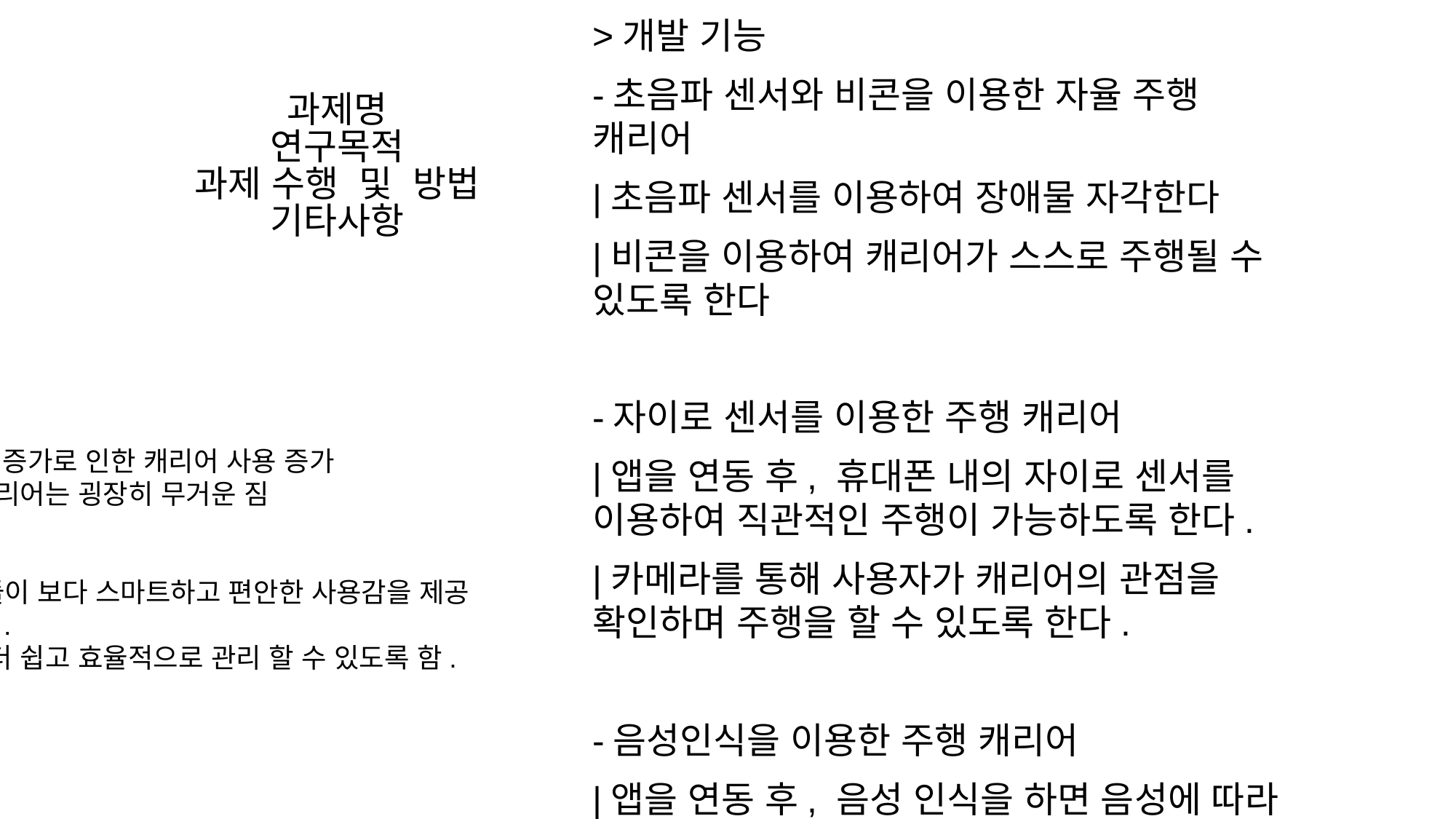

>개발 기능
-초음파 센서와 비콘을 이용한 자율 주행 캐리어
|초음파 센서를 이용하여 장애물 자각한다
|비콘을 이용하여 캐리어가 스스로 주행될 수 있도록 한다

-자이로 센서를 이용한 주행 캐리어
|앱을 연동 후, 휴대폰 내의 자이로 센서를 이용하여 직관적인 주행이 가능하도록 한다.
|카메라를 통해 사용자가 캐리어의 관점을 확인하며 주행을 할 수 있도록 한다.

-음성인식을 이용한 주행 캐리어
|앱을 연동 후, 음성 인식을 하면 음성에 따라 캐리어가 주행 가능하도록 한다.
(ex>"수동모드로 돌려" , "자동모드로 돌려", "멈춰 스탑" , "경보 울려")

-도난 방지를 위한 안전 시스템
|특정 모드에서 사용자로부터 일정 거리 이상 멀어지면 앱으로 알림이 가며 캐리어 자체 내의 소리가 난다.
|도난시, GPS로 캐리어위치 인식
|실시간 좌표 확인 가능
|가방까지의 거리 계산

과제명
연구목적
과제 수행  및  방법
기타사항
>연구 개발 배경
-  해외 여행자 수 증가로 인한 캐리어 사용 증가
-  여행을 가면 캐리어는 굉장히 무거운 짐

>연구 개발 목표
- 캐리어 사용자들이 보다 스마트하고 편안한 사용감을 제공 받을 수 있도록 함.
- 캐리어를 보다 더 쉽고 효율적으로 관리 할 수 있도록 함.
Smart Autonomous Carriers using Arduino